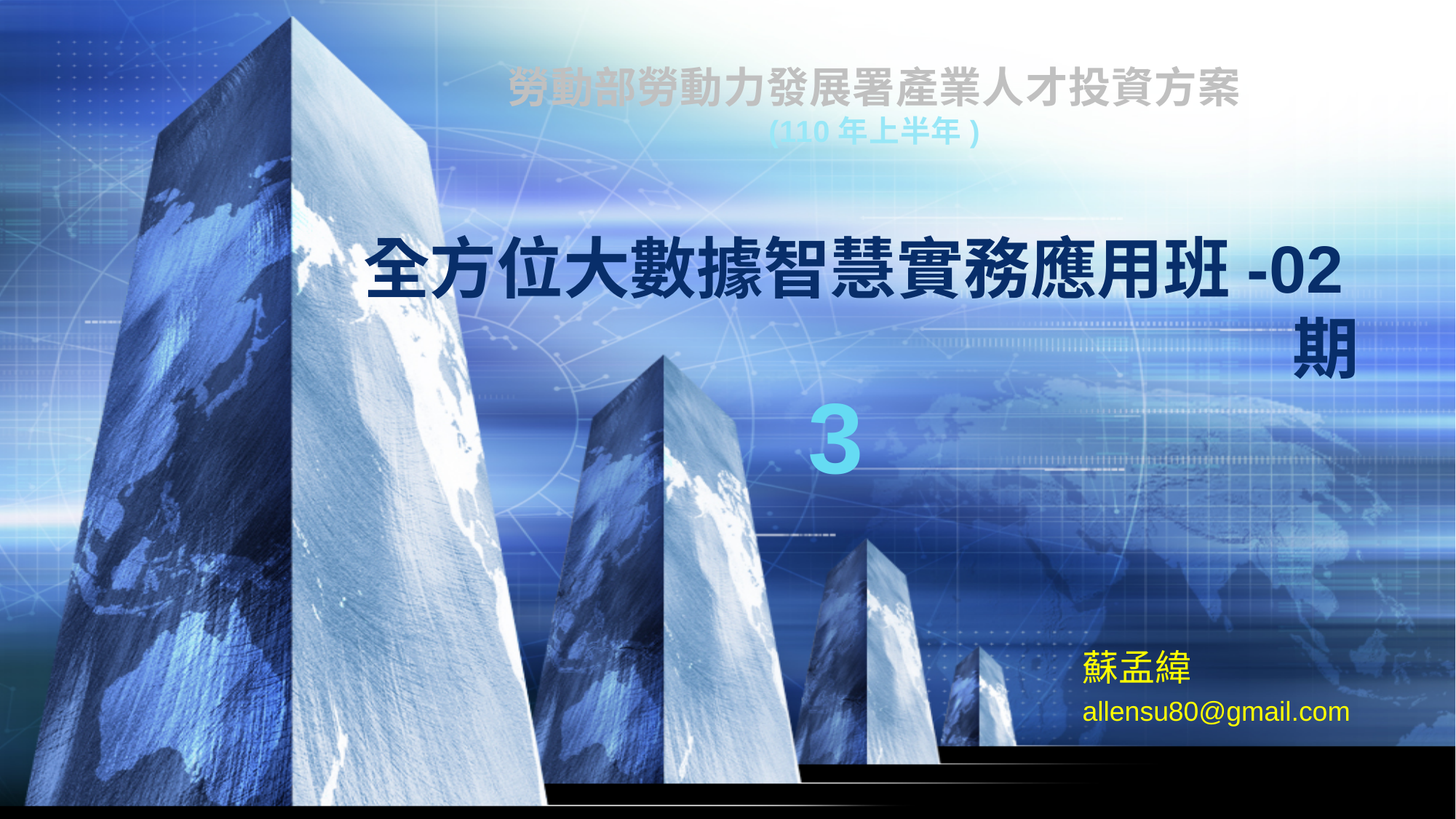

勞動部勞動力發展署產業人才投資方案
(110年上半年)
# 全方位大數據智慧實務應用班-02期
3
蘇孟緯
allensu80@gmail.com